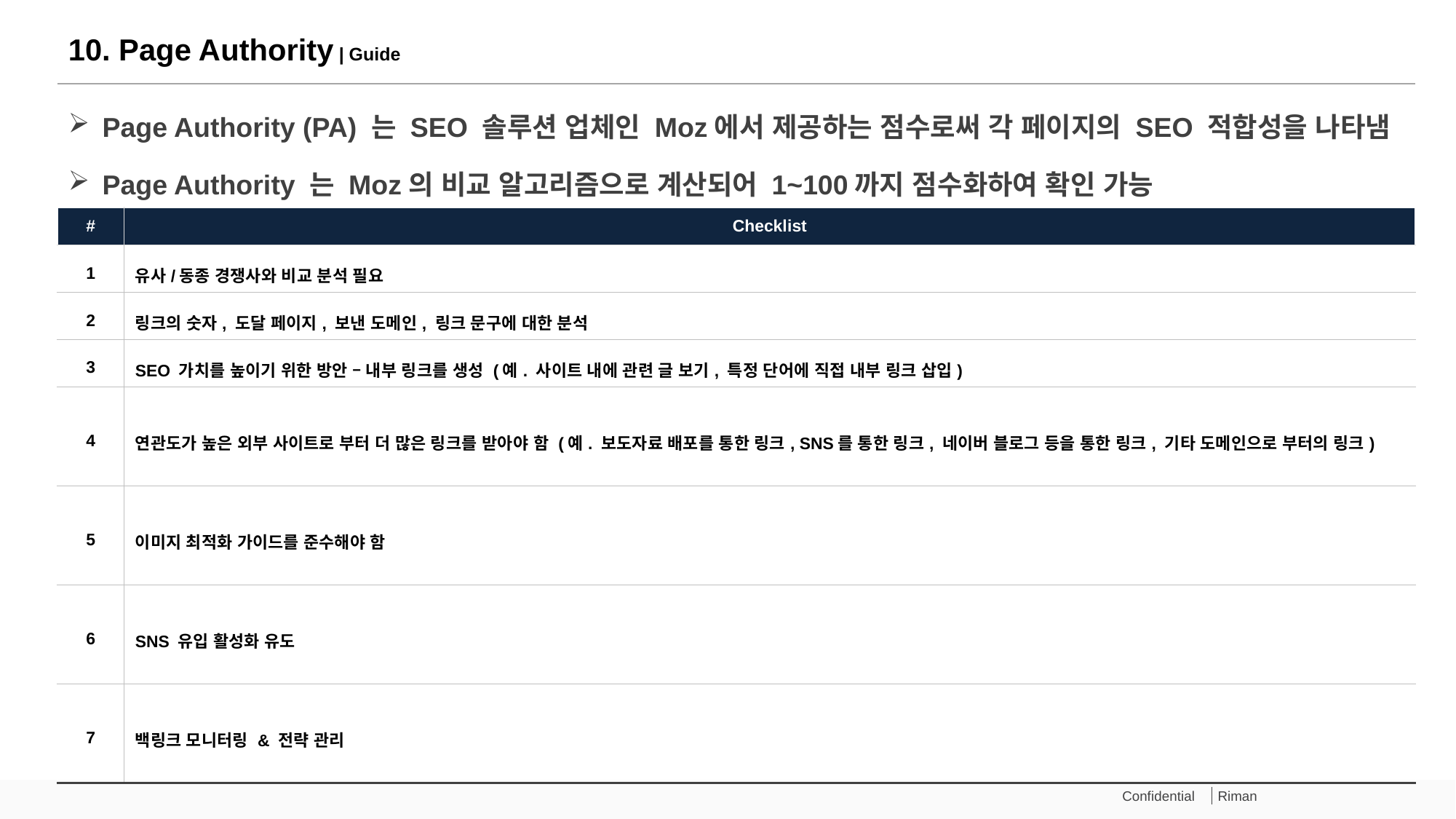

# 10. Page Authority | Guide
Page Authority (PA) 는 SEO 솔루션 업체인 Moz에서 제공하는 점수로써 각 페이지의 SEO 적합성을 나타냄
Page Authority 는 Moz의 비교 알고리즘으로 계산되어 1~100까지 점수화하여 확인 가능
| # | Checklist |
| --- | --- |
| 1 | 유사/동종 경쟁사와 비교 분석 필요 |
| 2 | 링크의 숫자, 도달 페이지, 보낸 도메인, 링크 문구에 대한 분석 |
| 3 | SEO 가치를 높이기 위한 방안 – 내부 링크를 생성 (예. 사이트 내에 관련 글 보기, 특정 단어에 직접 내부 링크 삽입) |
| 4 | 연관도가 높은 외부 사이트로 부터 더 많은 링크를 받아야 함 (예. 보도자료 배포를 통한 링크, SNS를 통한 링크, 네이버 블로그 등을 통한 링크, 기타 도메인으로 부터의 링크) |
| 5 | 이미지 최적화 가이드를 준수해야 함 |
| 6 | SNS 유입 활성화 유도 |
| 7 | 백링크 모니터링 & 전략 관리 |